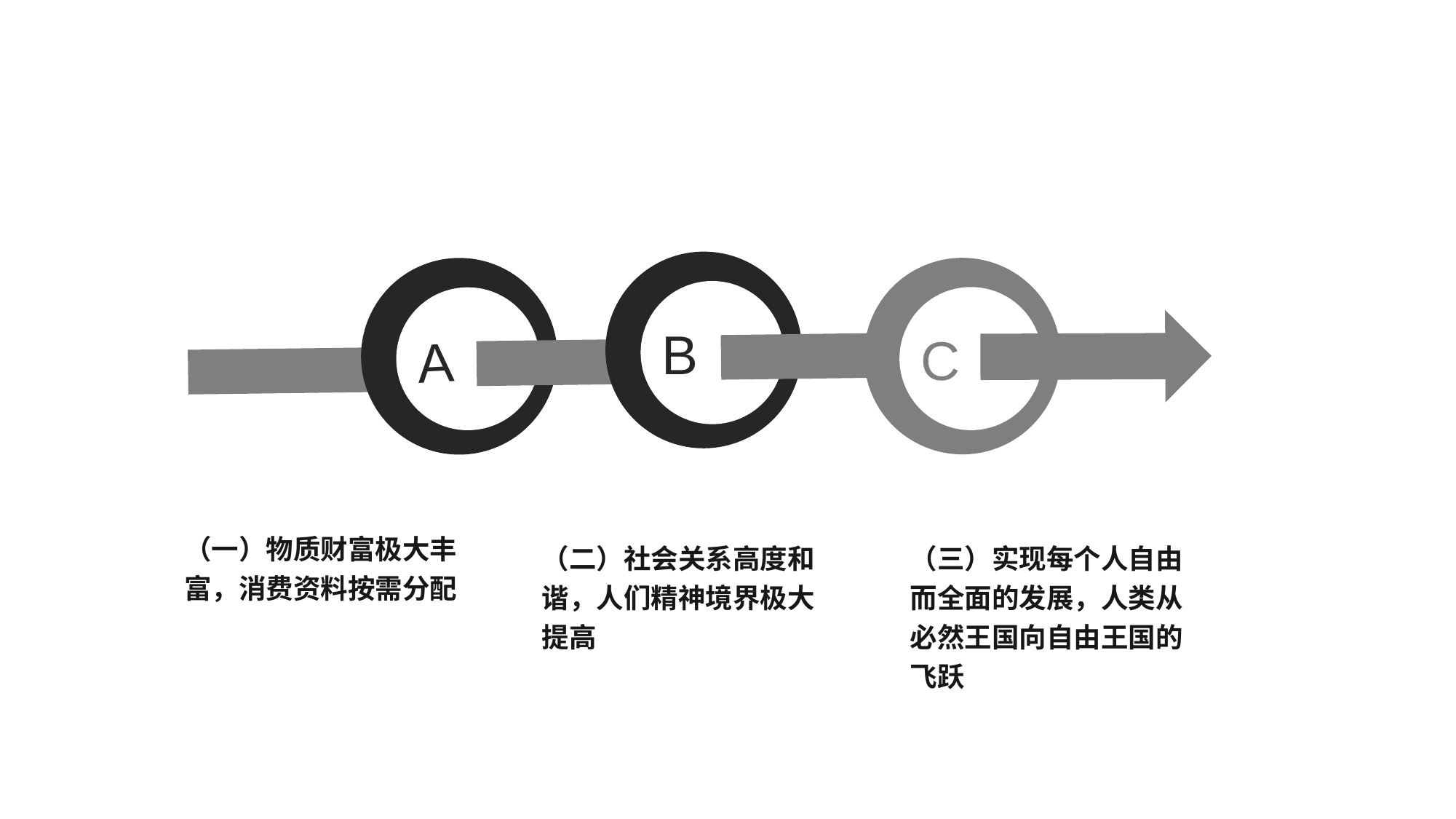

B
C
A

（一）物质财富极大丰富，消费资料按需分配
（三）实现每个人自由而全面的发展，人类从必然王国向自由王国的飞跃
（二）社会关系高度和谐，人们精神境界极大提高